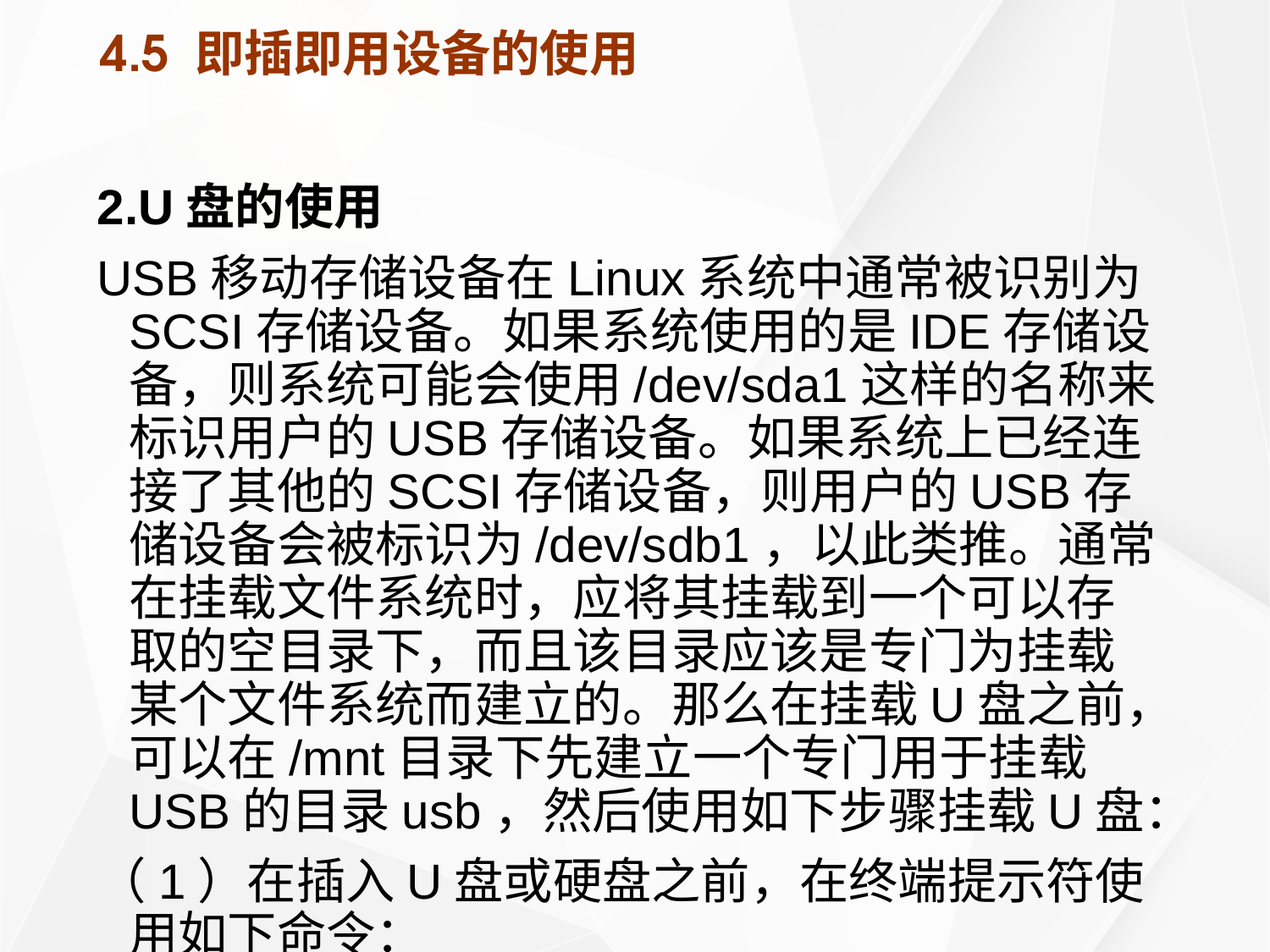

# 4.5 即插即用设备的使用
2.U盘的使用
USB移动存储设备在Linux系统中通常被识别为SCSI存储设备。如果系统使用的是IDE存储设备，则系统可能会使用/dev/sda1这样的名称来标识用户的USB存储设备。如果系统上已经连接了其他的SCSI存储设备，则用户的USB存储设备会被标识为/dev/sdb1，以此类推。通常在挂载文件系统时，应将其挂载到一个可以存取的空目录下，而且该目录应该是专门为挂载某个文件系统而建立的。那么在挂载U盘之前，可以在/mnt目录下先建立一个专门用于挂载USB的目录usb，然后使用如下步骤挂载U盘：
（1）在插入U盘或硬盘之前，在终端提示符使用如下命令：
[root@myhost root]# fdisk –l
系统将显示目前所能识别到的硬件存储设备，如下图所示。